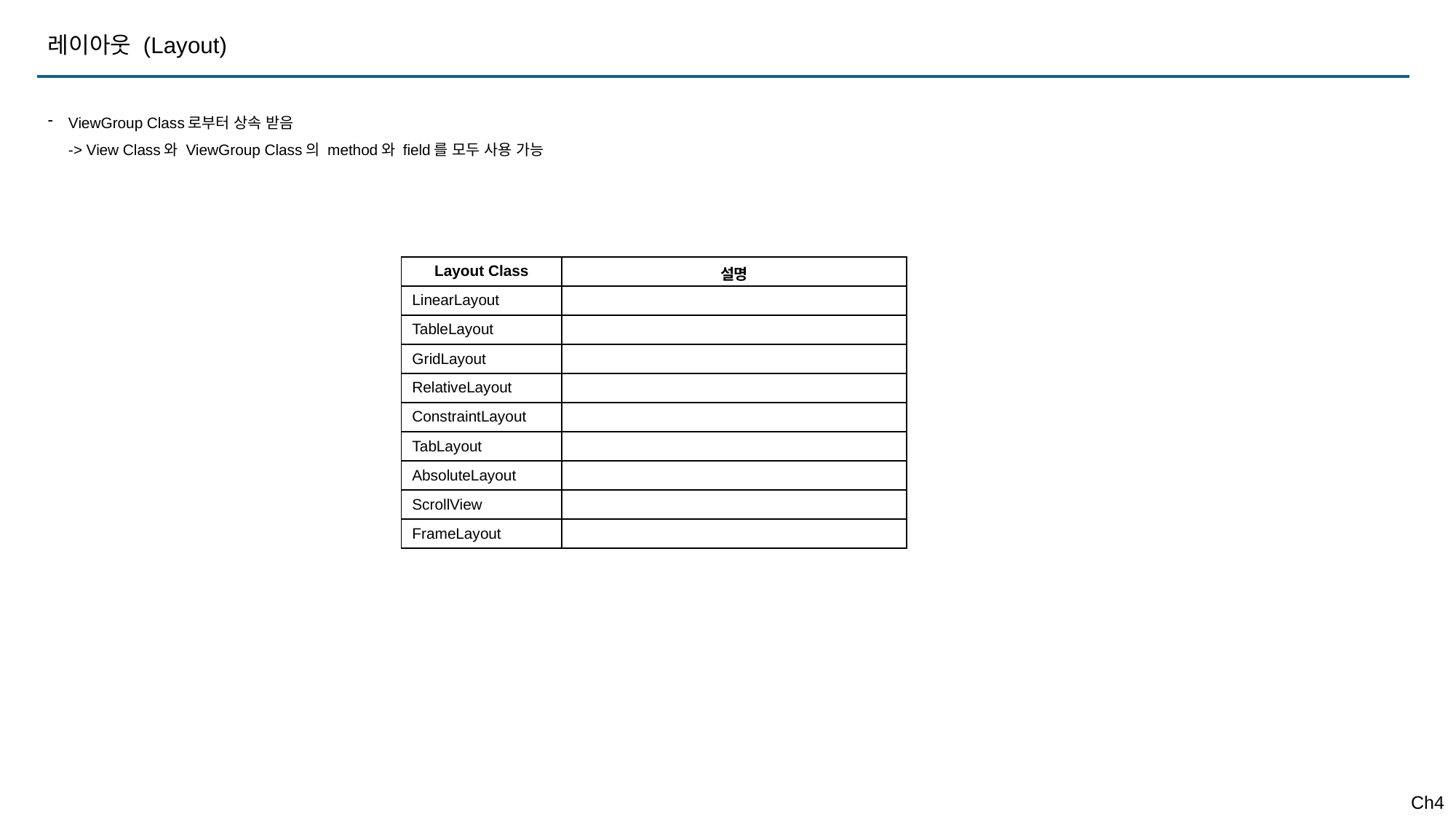

레이아웃 (Layout)
ViewGroup Class로부터 상속 받음
-> View Class와 ViewGroup Class의 method와 field를 모두 사용 가능

| Layout Class | 설명 |
| --- | --- |
| LinearLayout |  |
| TableLayout |  |
| GridLayout |  |
| RelativeLayout |  |
| ConstraintLayout |  |
| TabLayout |  |
| AbsoluteLayout |  |
| ScrollView |  |
| FrameLayout |  |
Ch4